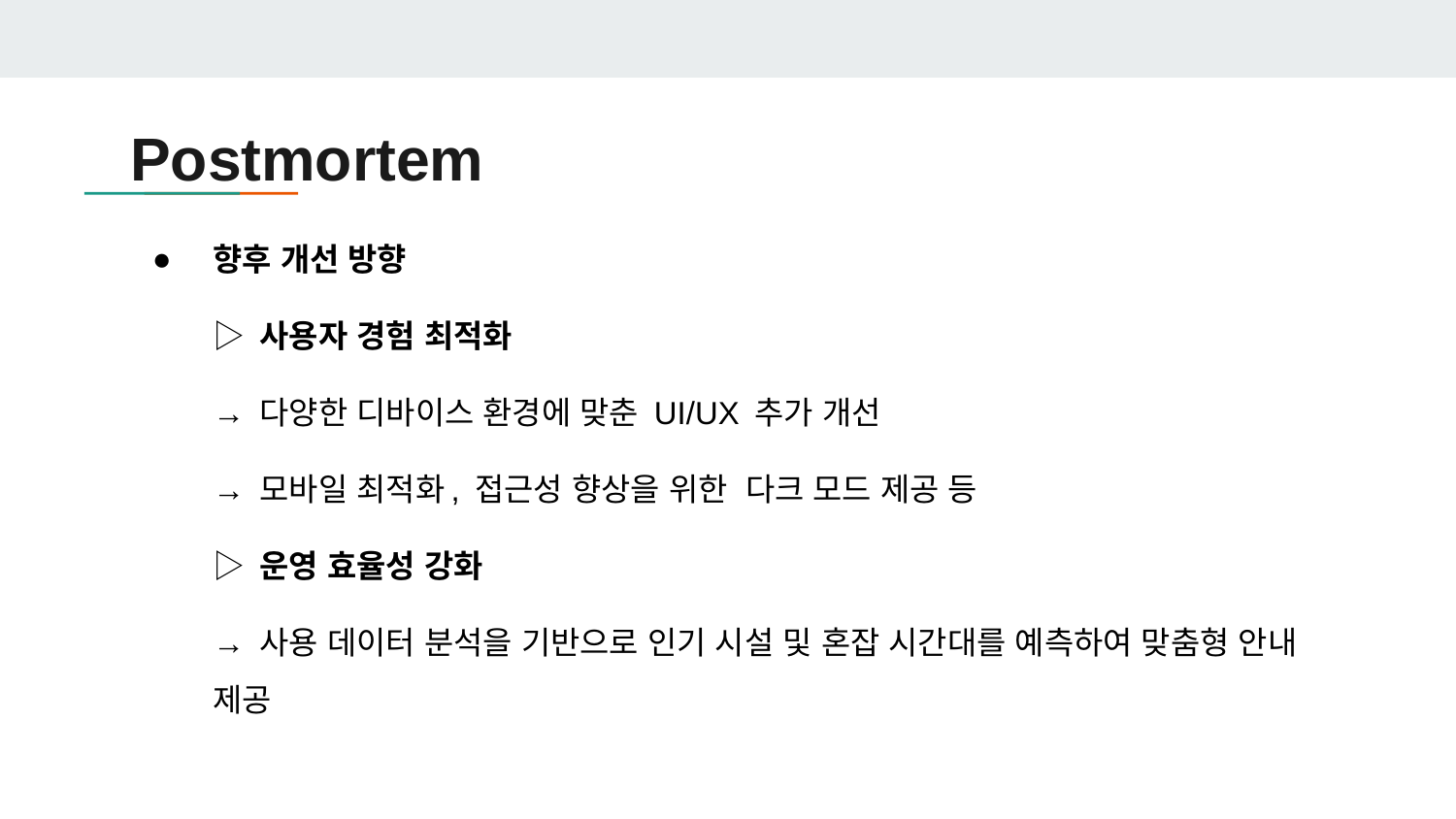

# Postmortem
향후 개선 방향
▷ 사용자 경험 최적화
→ 다양한 디바이스 환경에 맞춘 UI/UX 추가 개선
→ 모바일 최적화, 접근성 향상을 위한  다크 모드 제공 등
▷ 운영 효율성 강화
→ 사용 데이터 분석을 기반으로 인기 시설 및 혼잡 시간대를 예측하여 맞춤형 안내 제공